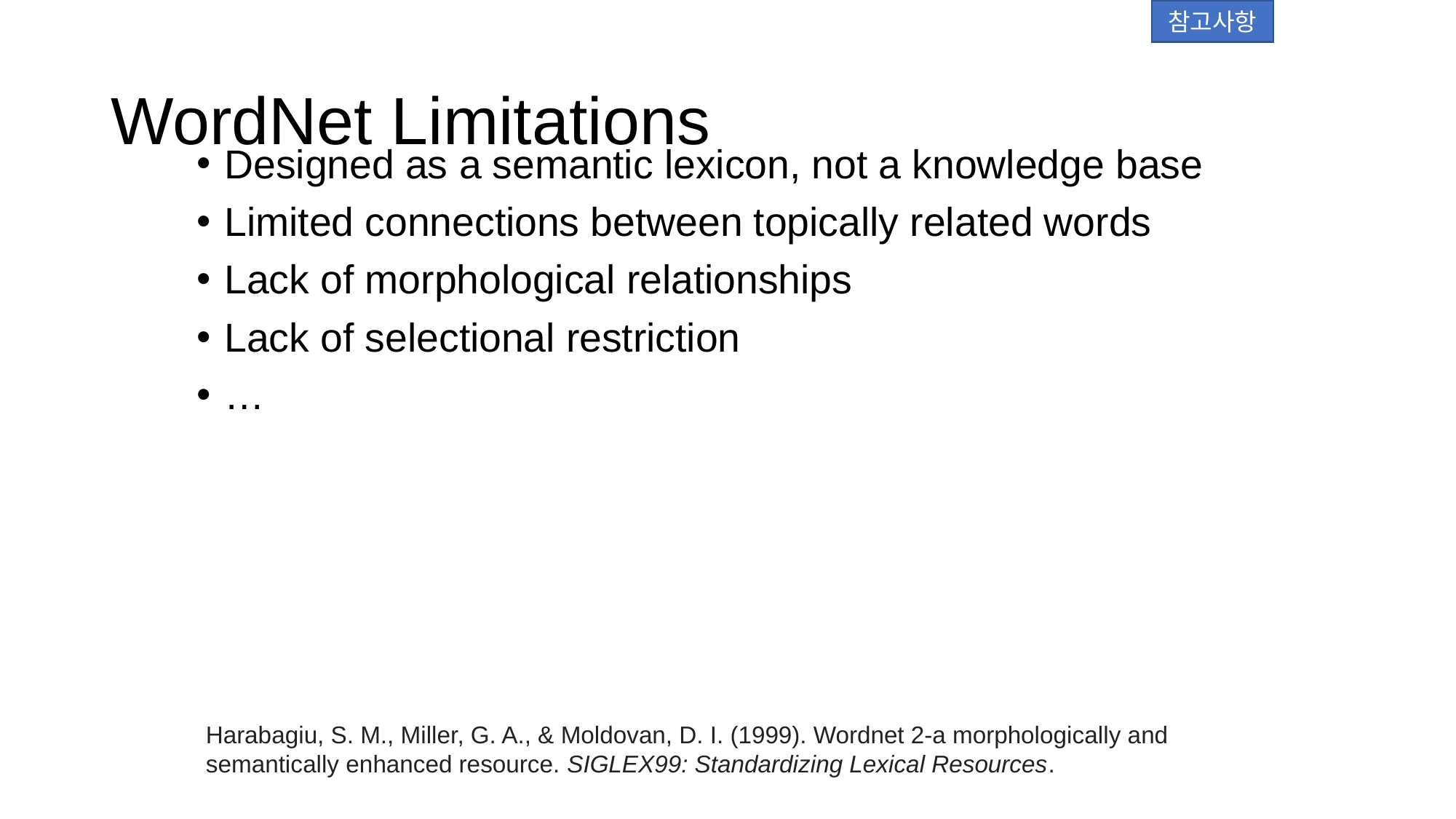

참고사항
# WordNet Limitations
Designed as a semantic lexicon, not a knowledge base
Limited connections between topically related words
Lack of morphological relationships
Lack of selectional restriction
…
Harabagiu, S. M., Miller, G. A., & Moldovan, D. I. (1999). Wordnet 2-a morphologically and semantically enhanced resource. SIGLEX99: Standardizing Lexical Resources.